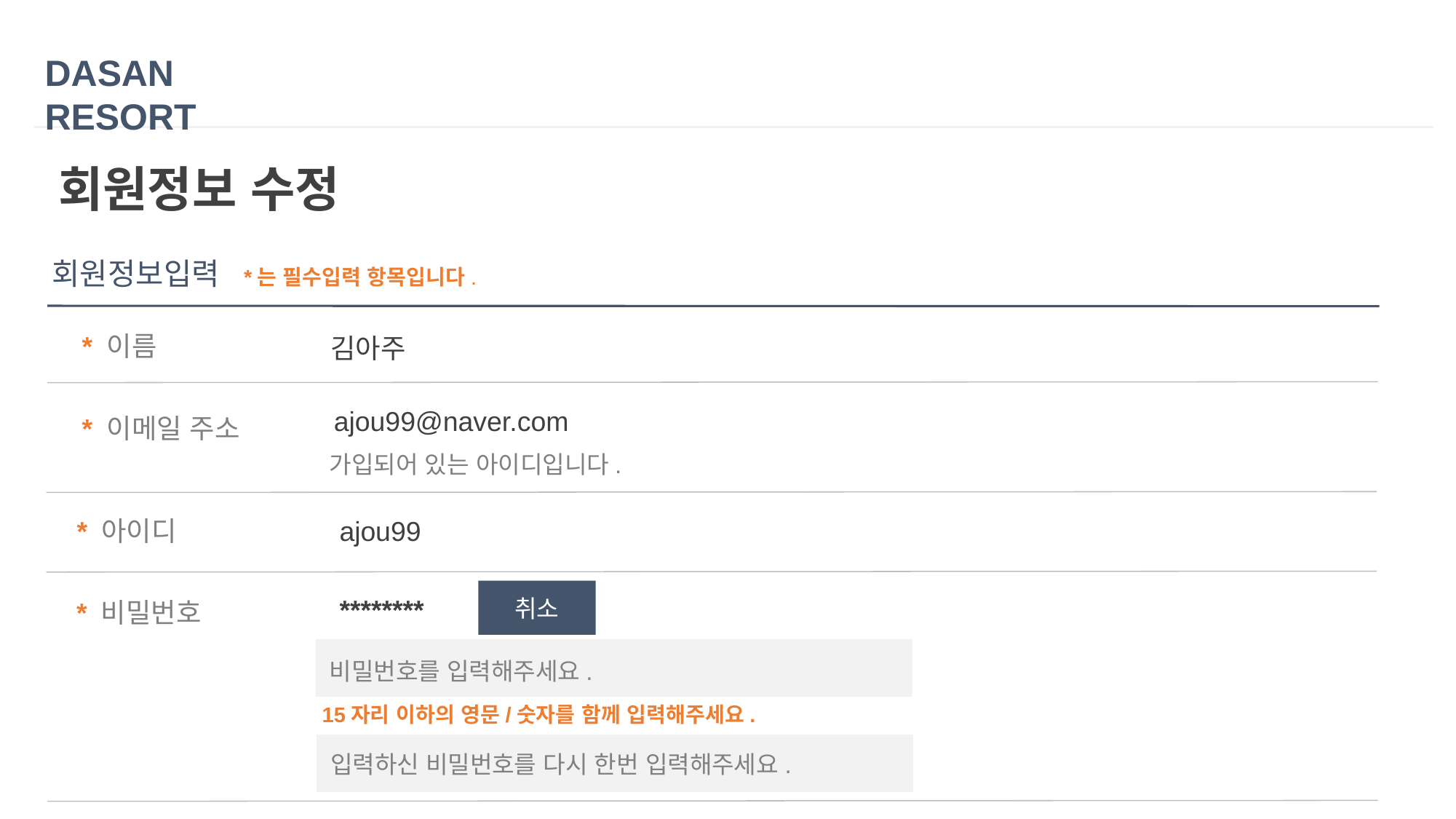

DASAN RESORT
회원정보 수정
회원정보입력
*는 필수입력 항목입니다.
* 이름
김아주
ajou99@naver.com
* 이메일 주소
가입되어 있는 아이디입니다.
* 아이디
ajou99
취소
********
* 비밀번호

비밀번호를 입력해주세요.
15자리 이하의 영문/숫자를 함께 입력해주세요.

입력하신 비밀번호를 다시 한번 입력해주세요.